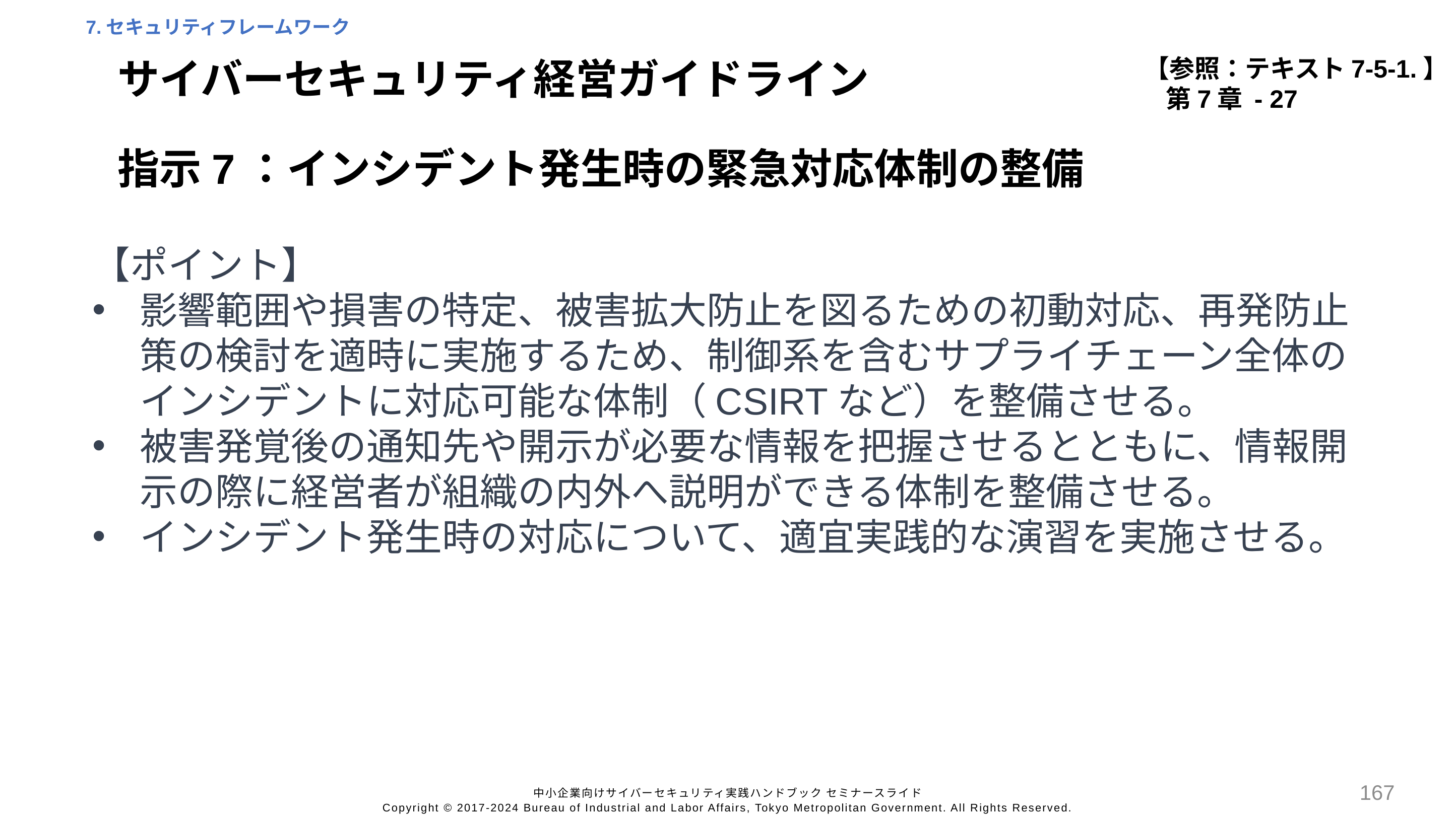

7.セキュリティフレームワーク
【参照：テキスト7-5-1.】
第7章 - 27
サイバーセキュリティ経営ガイドライン
指示7：インシデント発生時の緊急対応体制の整備
【ポイント】
影響範囲や損害の特定、被害拡大防止を図るための初動対応、再発防止策の検討を適時に実施するため、制御系を含むサプライチェーン全体のインシデントに対応可能な体制（CSIRTなど）を整備させる。
被害発覚後の通知先や開示が必要な情報を把握させるとともに、情報開示の際に経営者が組織の内外へ説明ができる体制を整備させる。
インシデント発生時の対応について、適宜実践的な演習を実施させる。

167